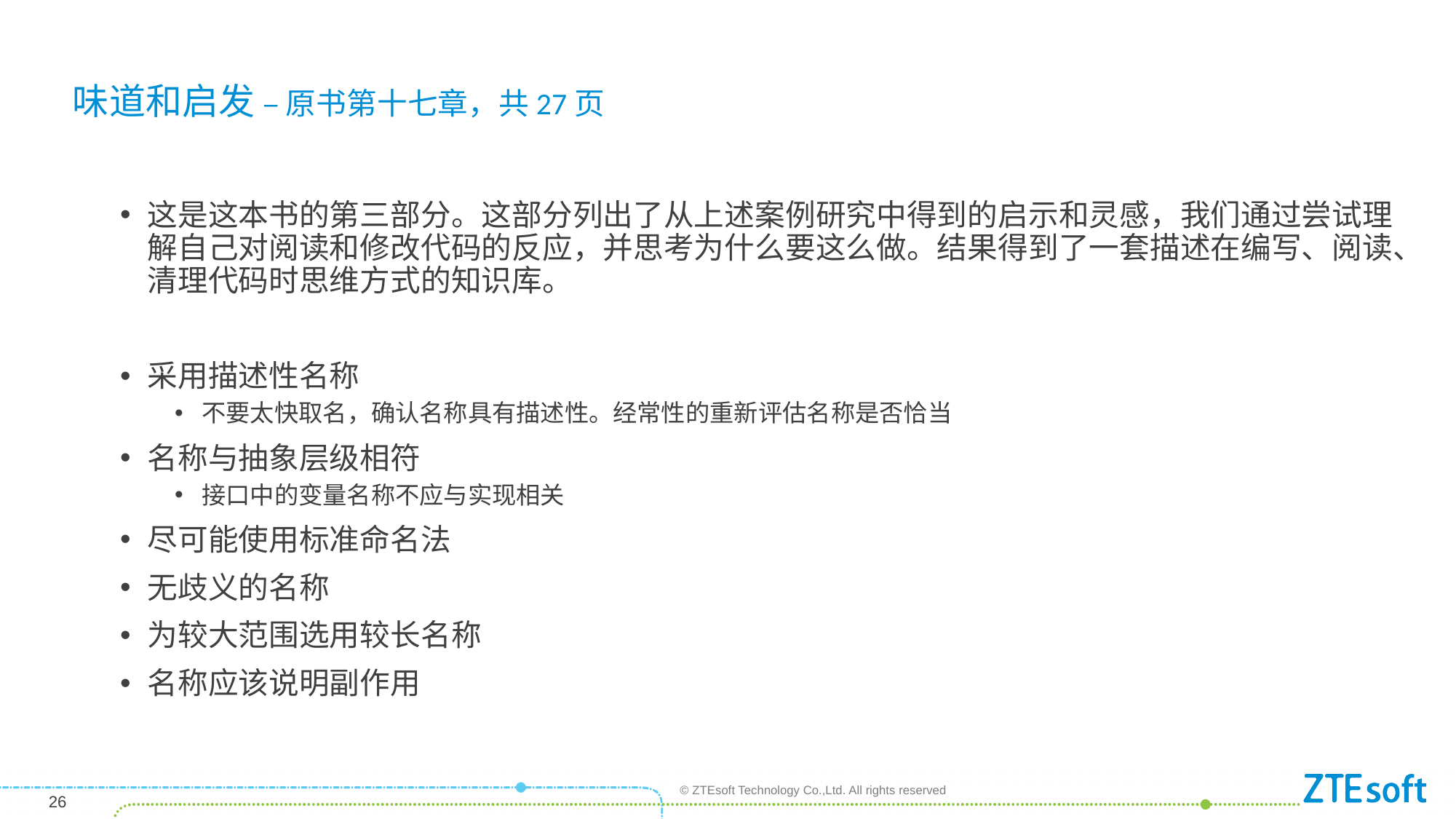

味道和启发 – 原书第十七章，共27页

这是这本书的第三部分。这部分列出了从上述案例研究中得到的启示和灵感，我们通过尝试理解自己对阅读和修改代码的反应，并思考为什么要这么做。结果得到了一套描述在编写、阅读、清理代码时思维方式的知识库。

采用描述性名称
不要太快取名，确认名称具有描述性。经常性的重新评估名称是否恰当
名称与抽象层级相符
接口中的变量名称不应与实现相关
尽可能使用标准命名法
无歧义的名称
为较大范围选用较长名称
名称应该说明副作用